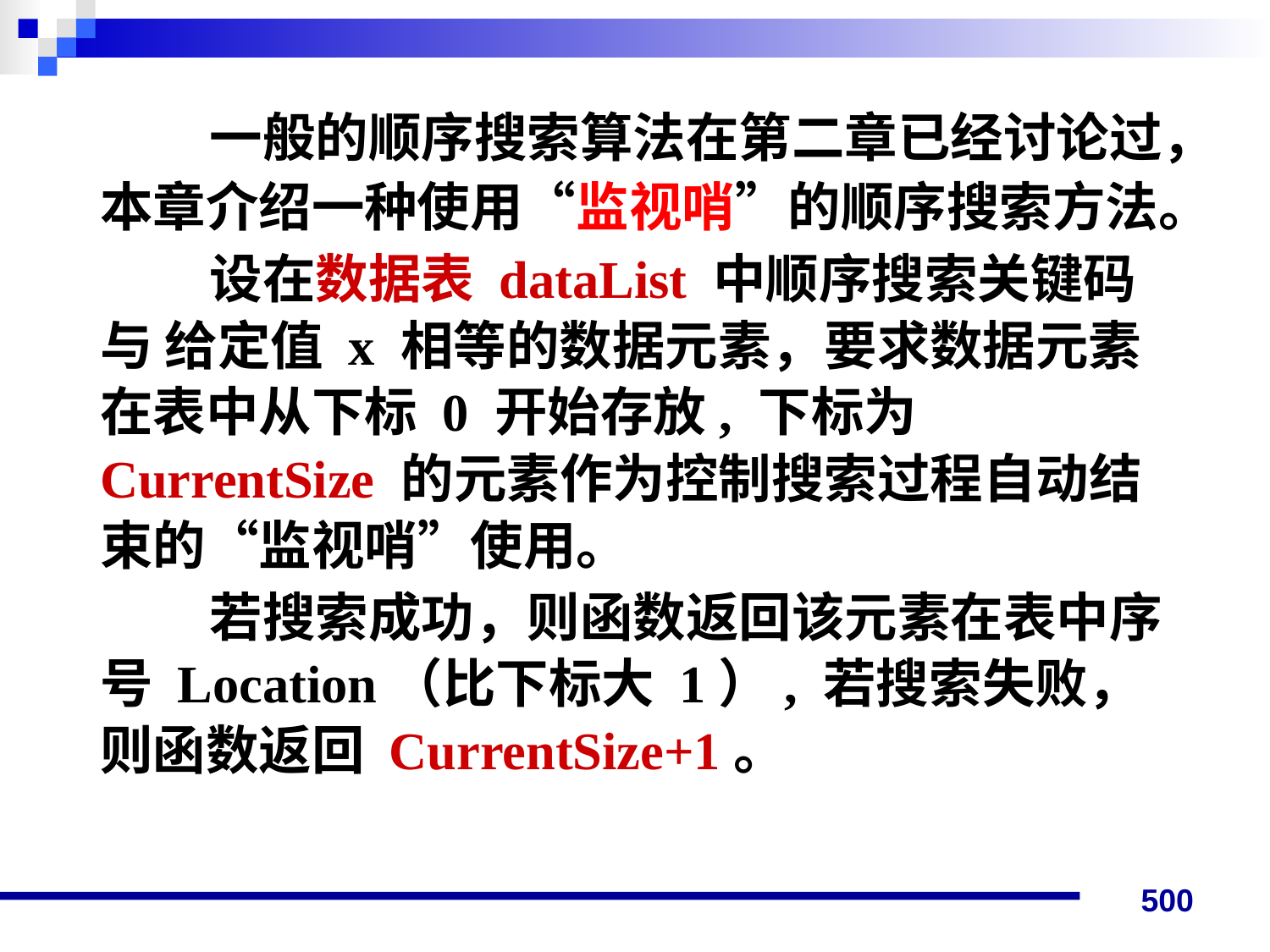

一般的顺序搜索算法在第二章已经讨论过，本章介绍一种使用“监视哨”的顺序搜索方法。
设在数据表 dataList 中顺序搜索关键码与 给定值 x 相等的数据元素，要求数据元素在表中从下标 0 开始存放, 下标为 CurrentSize 的元素作为控制搜索过程自动结束的“监视哨”使用。
若搜索成功，则函数返回该元素在表中序号 Location（比下标大 1）, 若搜索失败，则函数返回 CurrentSize+1。
500